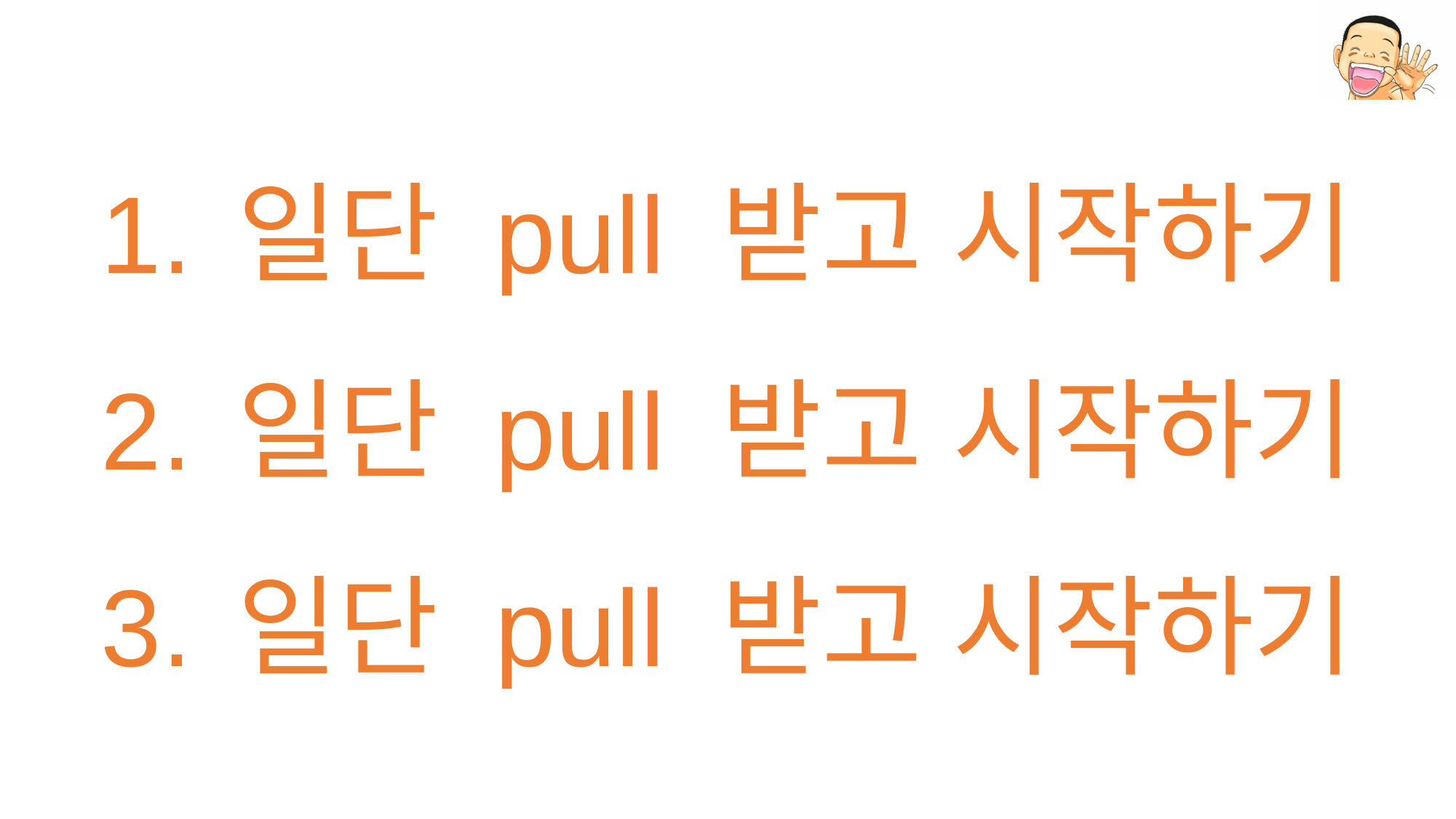

일단 pull 받고 시작하기
일단 pull 받고 시작하기
일단 pull 받고 시작하기